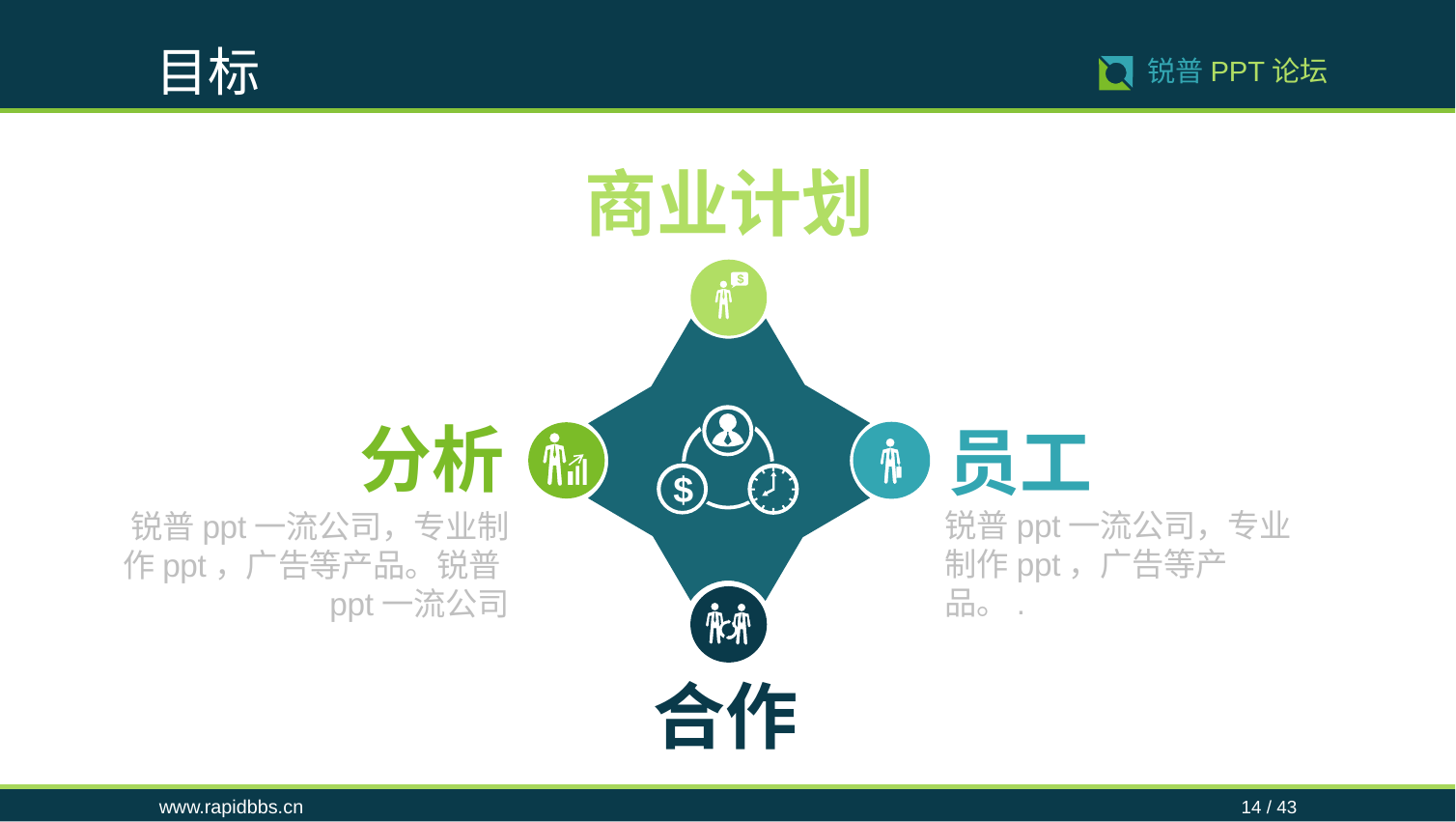

目标

14 / 43

锐普PPT论坛
商业计划

$

分析
员工

$

锐普ppt一流公司，专业制作ppt，广告等产品。.
锐普ppt一流公司，专业制作ppt，广告等产品。锐普ppt一流公司

合作
www.rapidbbs.cn